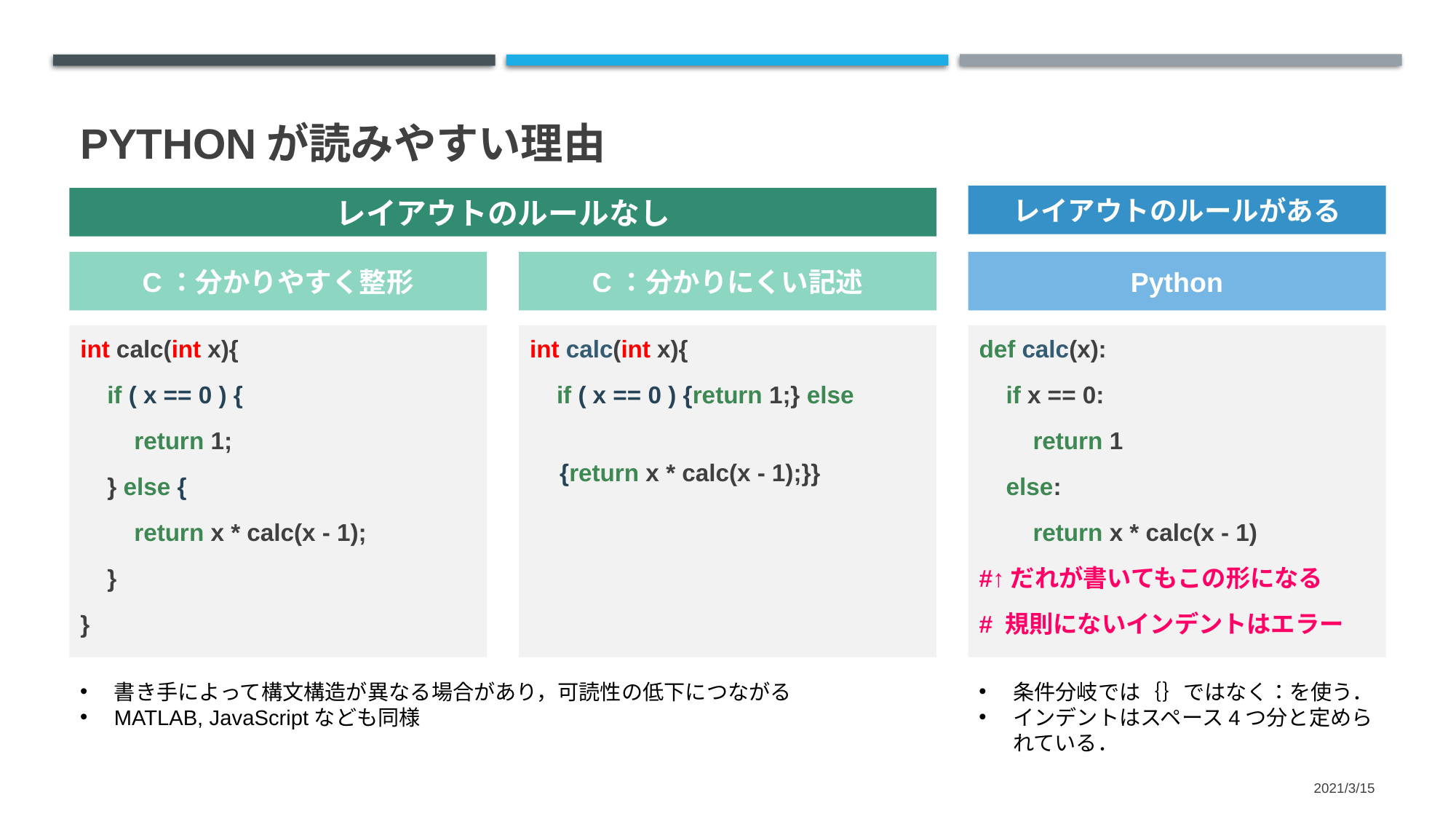

# Pythonが読みやすい理由
レイアウトのルールがある
レイアウトのルールなし
Python
C：分かりやすく整形
C：分かりにくい記述
int calc(int x){
    if ( x == 0 ) {return 1;} else
　{return x * calc(x - 1);}}
def calc(x):
    if x == 0:
        return 1
    else:
        return x * calc(x - 1)
#↑だれが書いてもこの形になる
# 規則にないインデントはエラー
int calc(int x){
    if ( x == 0 ) {
        return 1;
    } else {
        return x * calc(x - 1);
    }
}
書き手によって構文構造が異なる場合があり，可読性の低下につながる
MATLAB, JavaScriptなども同様
条件分岐では｛｝ではなく：を使う．
インデントはスペース4つ分と定められている．
2021/3/15